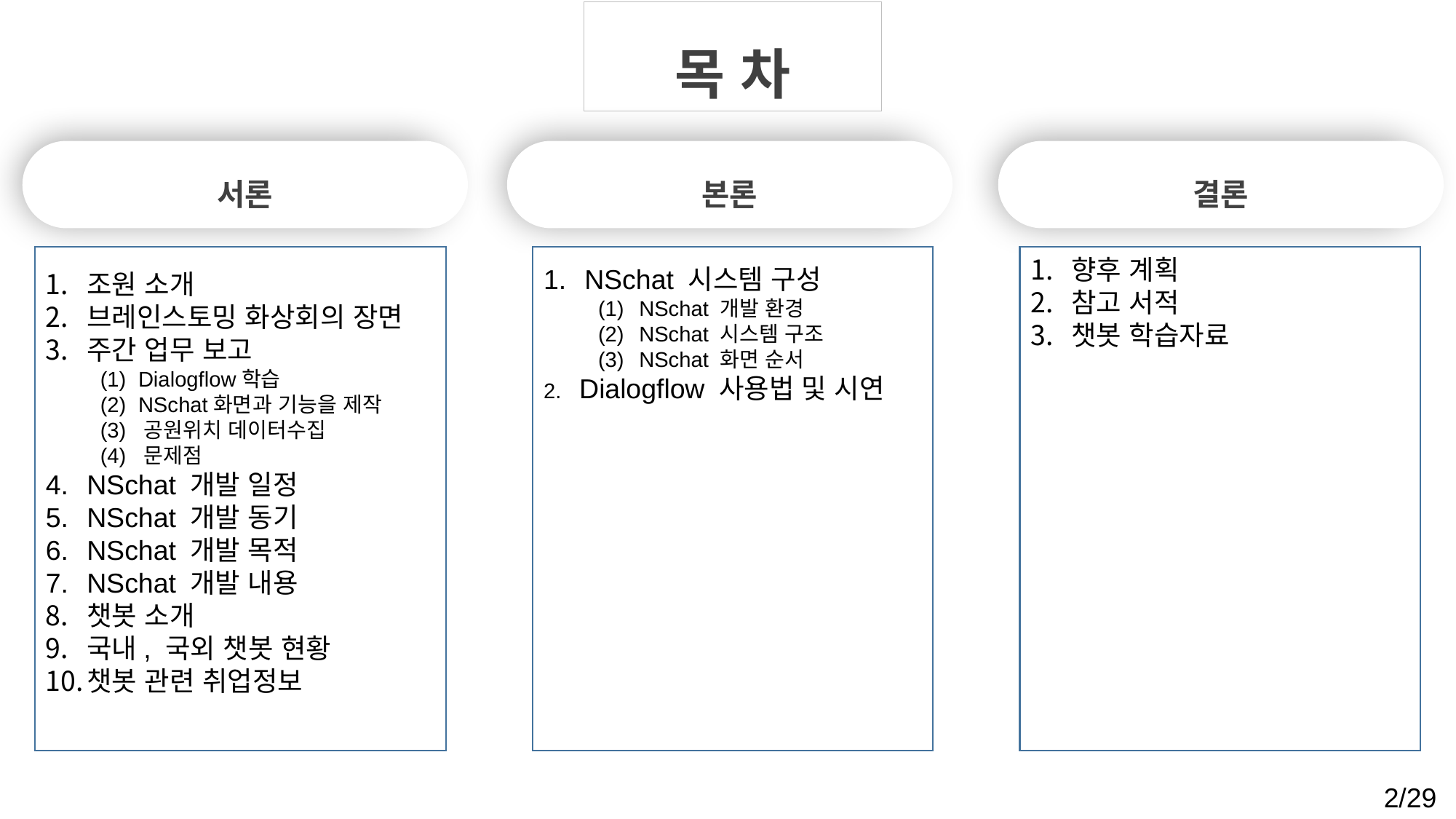

목 차
서론
본론
결론
향후 계획
참고 서적
챗봇 학습자료

NSchat 시스템 구성
NSchat 개발 환경
NSchat 시스템 구조
NSchat 화면 순서
2.   Dialogflow 사용법 및 시연

조원 소개
브레인스토밍 화상회의 장면
주간 업무 보고
(1)  Dialogflow학습
(2)  NSchat화면과 기능을 제작
(3)  공원위치 데이터수집
(4)  문제점
NSchat 개발 일정
NSchat 개발 동기
NSchat 개발 목적
NSchat 개발 내용
챗봇 소개
국내, 국외 챗봇 현황
챗봇 관련 취업정보

2/29